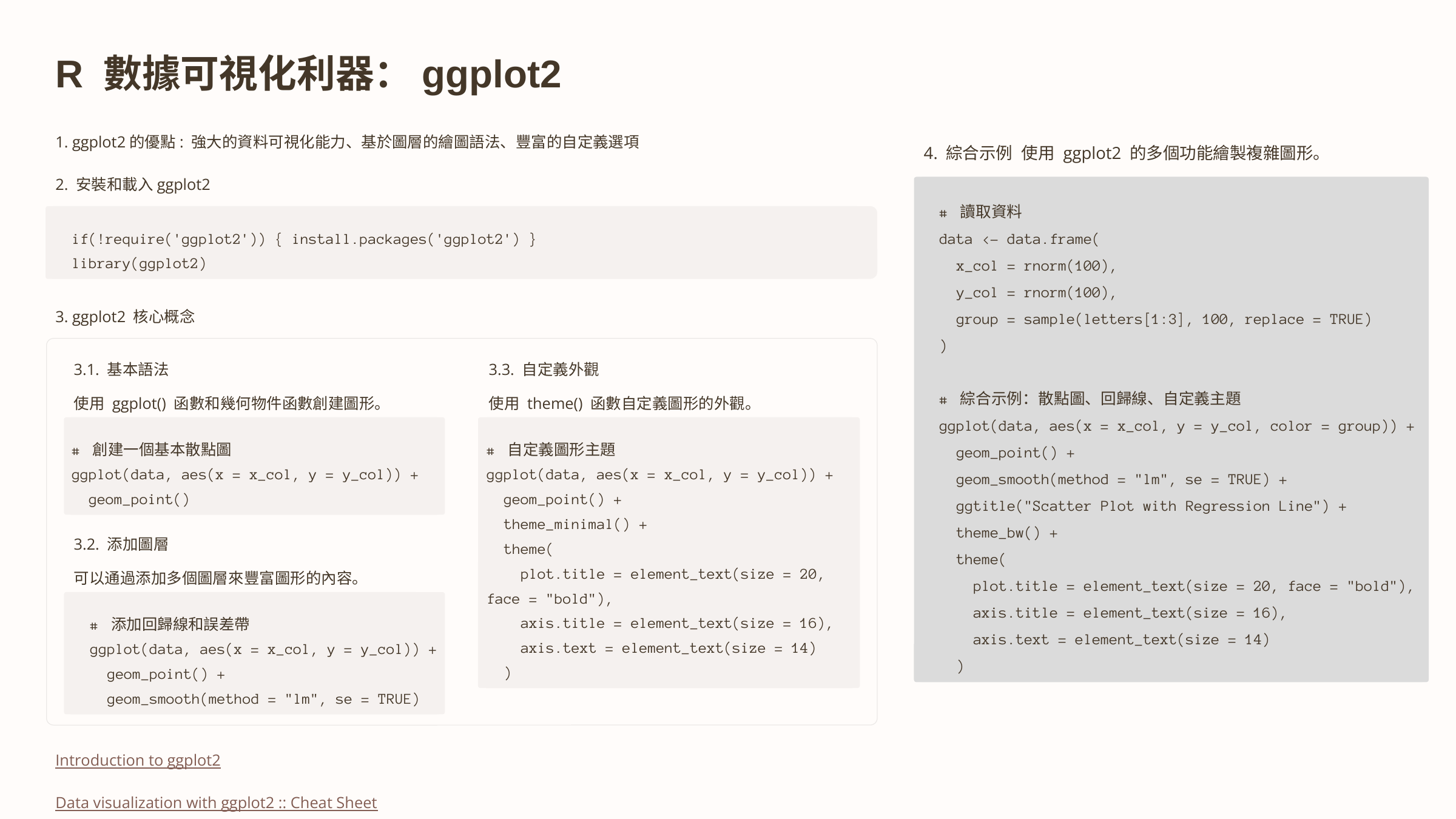

R 數據可視化利器：ggplot2
1. ggplot2的優點: 強大的資料可視化能力、基於圖層的繪圖語法、豐富的自定義選項
2. 安裝和載入ggplot2

if(!require('ggplot2')) { install.packages('ggplot2') }
library(ggplot2)
3. ggplot2 核心概念

3.1. 基本語法
3.3. 自定義外觀
使用 ggplot() 函數和幾何物件函數創建圖形。
使用 theme() 函數自定義圖形的外觀。

# 自定義圖形主題
ggplot(data, aes(x = x_col, y = y_col)) +
  geom_point() +
  theme_minimal() +
  theme(
    plot.title = element_text(size = 20, face = "bold"),
    axis.title = element_text(size = 16),
    axis.text = element_text(size = 14)
  )
# 創建一個基本散點圖
ggplot(data, aes(x = x_col, y = y_col)) +
  geom_point()
3.2. 添加圖層
可以通過添加多個圖層來豐富圖形的內容。

# 添加回歸線和誤差帶
ggplot(data, aes(x = x_col, y = y_col)) +
  geom_point() +
  geom_smooth(method = "lm", se = TRUE)
Introduction to ggplot2
Data visualization with ggplot2 :: Cheat Sheet
4. 綜合示例  使用 ggplot2 的多個功能繪製複雜圖形。

# 讀取資料
data <- data.frame(
  x_col = rnorm(100),
  y_col = rnorm(100),
  group = sample(letters[1:3], 100, replace = TRUE)
)

# 綜合示例：散點圖、回歸線、自定義主題
ggplot(data, aes(x = x_col, y = y_col, color = group)) +
  geom_point() +
  geom_smooth(method = "lm", se = TRUE) +
  ggtitle("Scatter Plot with Regression Line") +
  theme_bw() +
  theme(
    plot.title = element_text(size = 20, face = "bold"),
    axis.title = element_text(size = 16),
    axis.text = element_text(size = 14)
  )